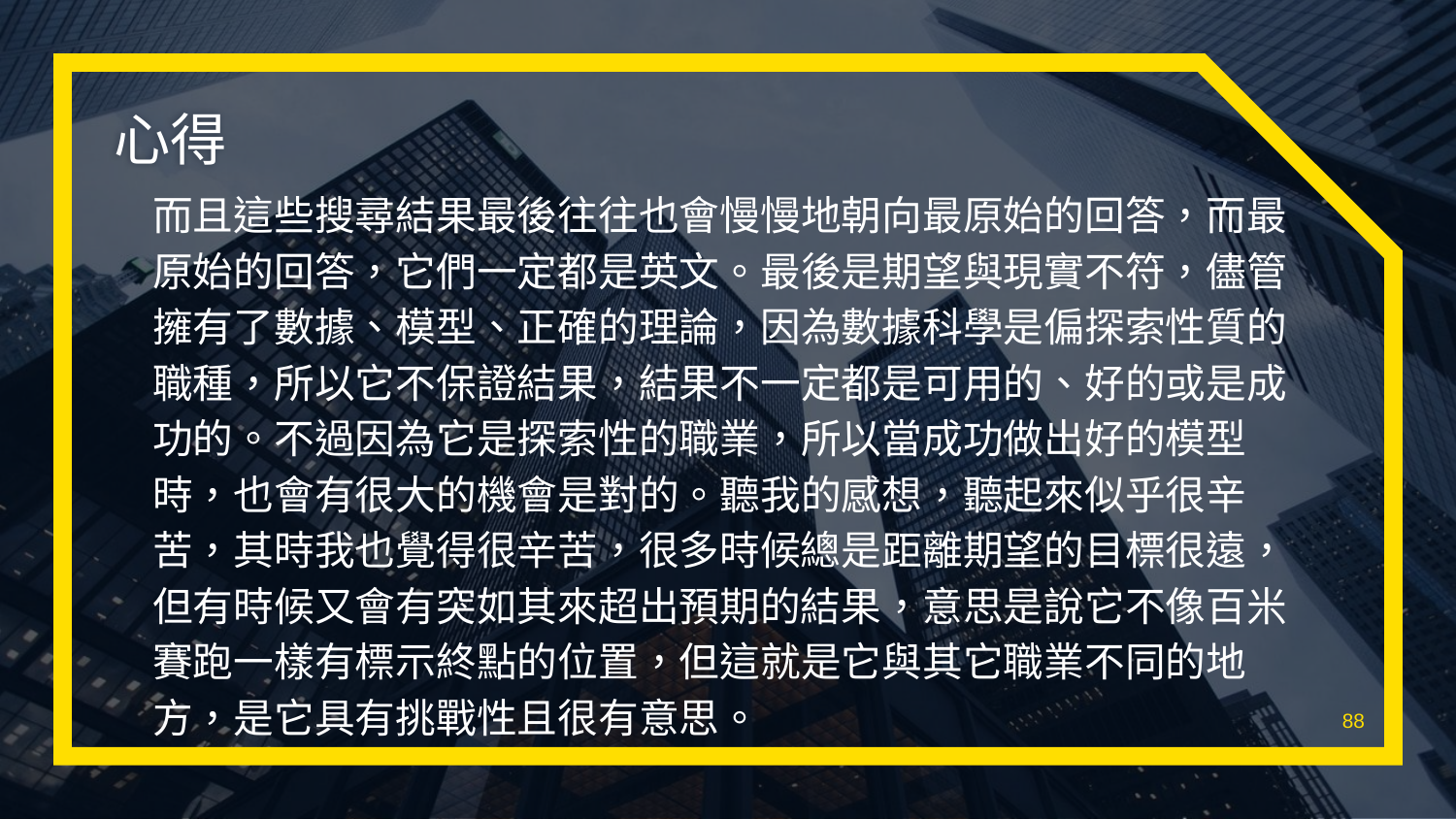

心得
而且這些搜尋結果最後往往也會慢慢地朝向最原始的回答，而最原始的回答，它們一定都是英文。最後是期望與現實不符，儘管擁有了數據、模型、正確的理論，因為數據科學是偏探索性質的職種，所以它不保證結果，結果不一定都是可用的、好的或是成功的。不過因為它是探索性的職業，所以當成功做出好的模型時，也會有很大的機會是對的。聽我的感想，聽起來似乎很辛苦，其時我也覺得很辛苦，很多時候總是距離期望的目標很遠，但有時候又會有突如其來超出預期的結果，意思是說它不像百米賽跑一樣有標示終點的位置，但這就是它與其它職業不同的地方，是它具有挑戰性且很有意思。
88